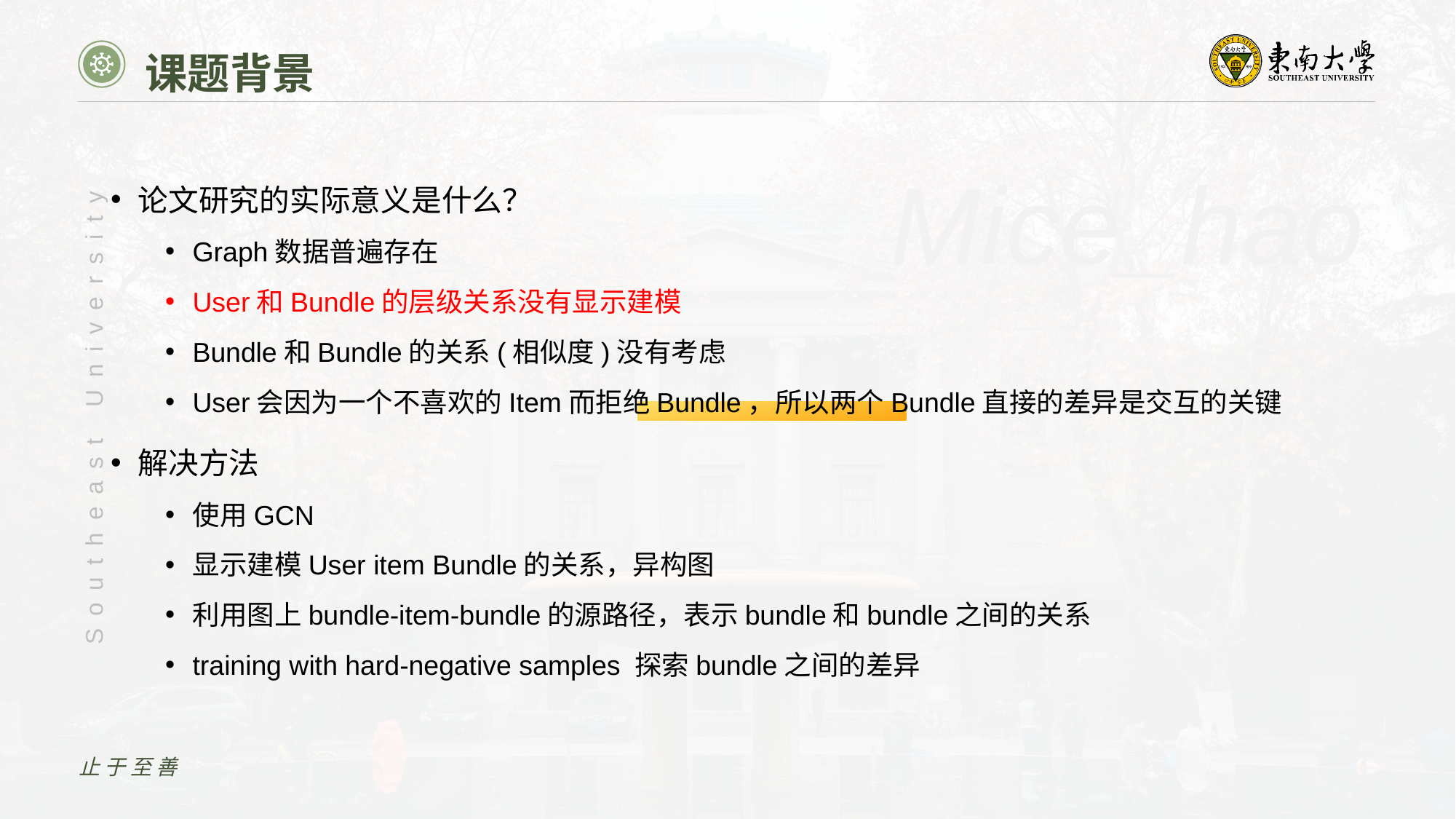

课题背景
Mice_hao
论文研究的实际意义是什么？
Graph数据普遍存在
User和Bundle的层级关系没有显示建模
Bundle和Bundle的关系(相似度)没有考虑
User会因为一个不喜欢的Item而拒绝Bundle，所以两个Bundle直接的差异是交互的关键
解决方法
使用GCN
显示建模User item Bundle的关系，异构图
利用图上bundle-item-bundle的源路径，表示bundle和bundle之间的关系
training with hard-negative samples 探索bundle之间的差异

止于至善